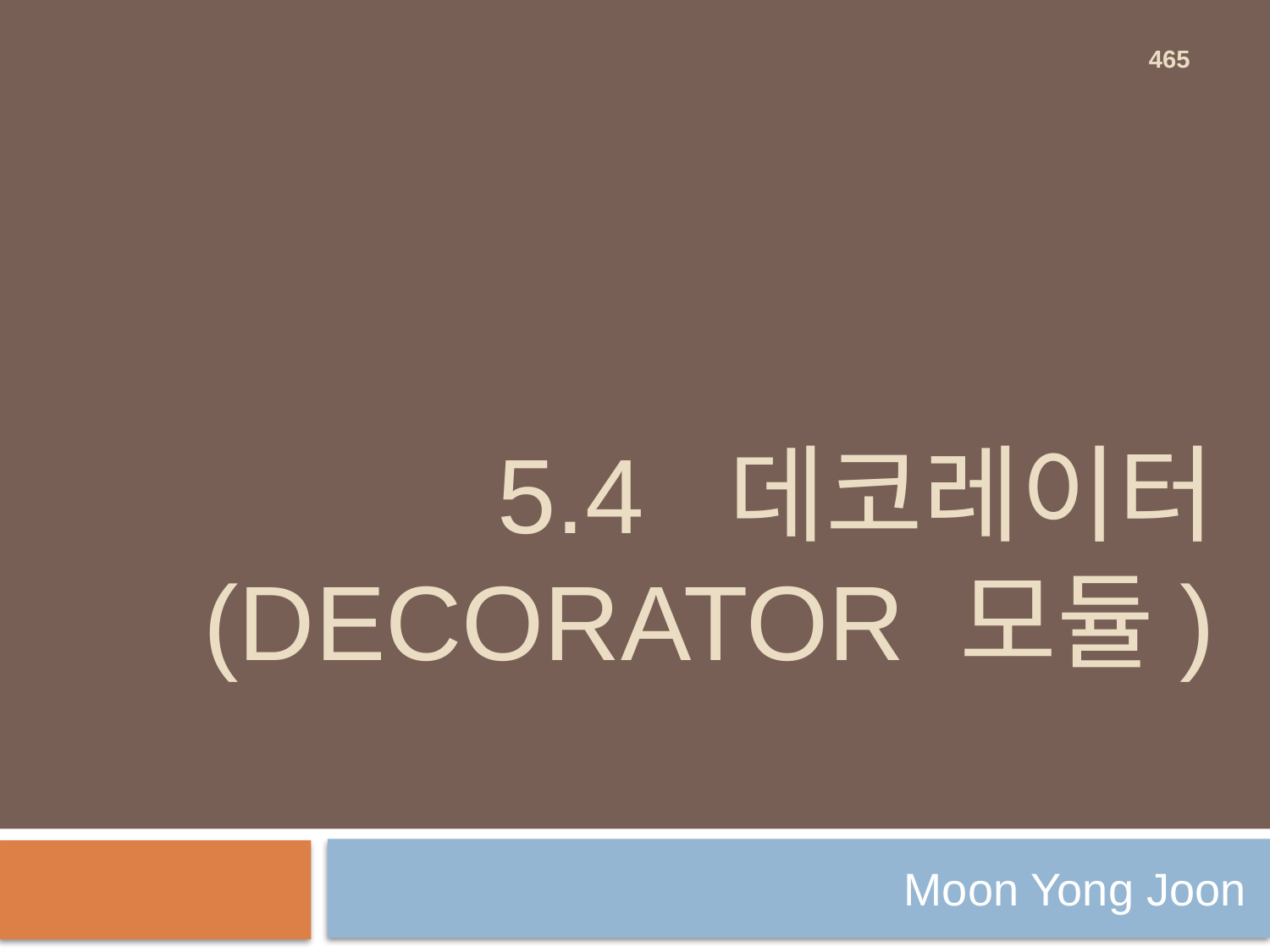

465
# 5.4  데코레이터 (decorator 모듈)
Moon Yong Joon